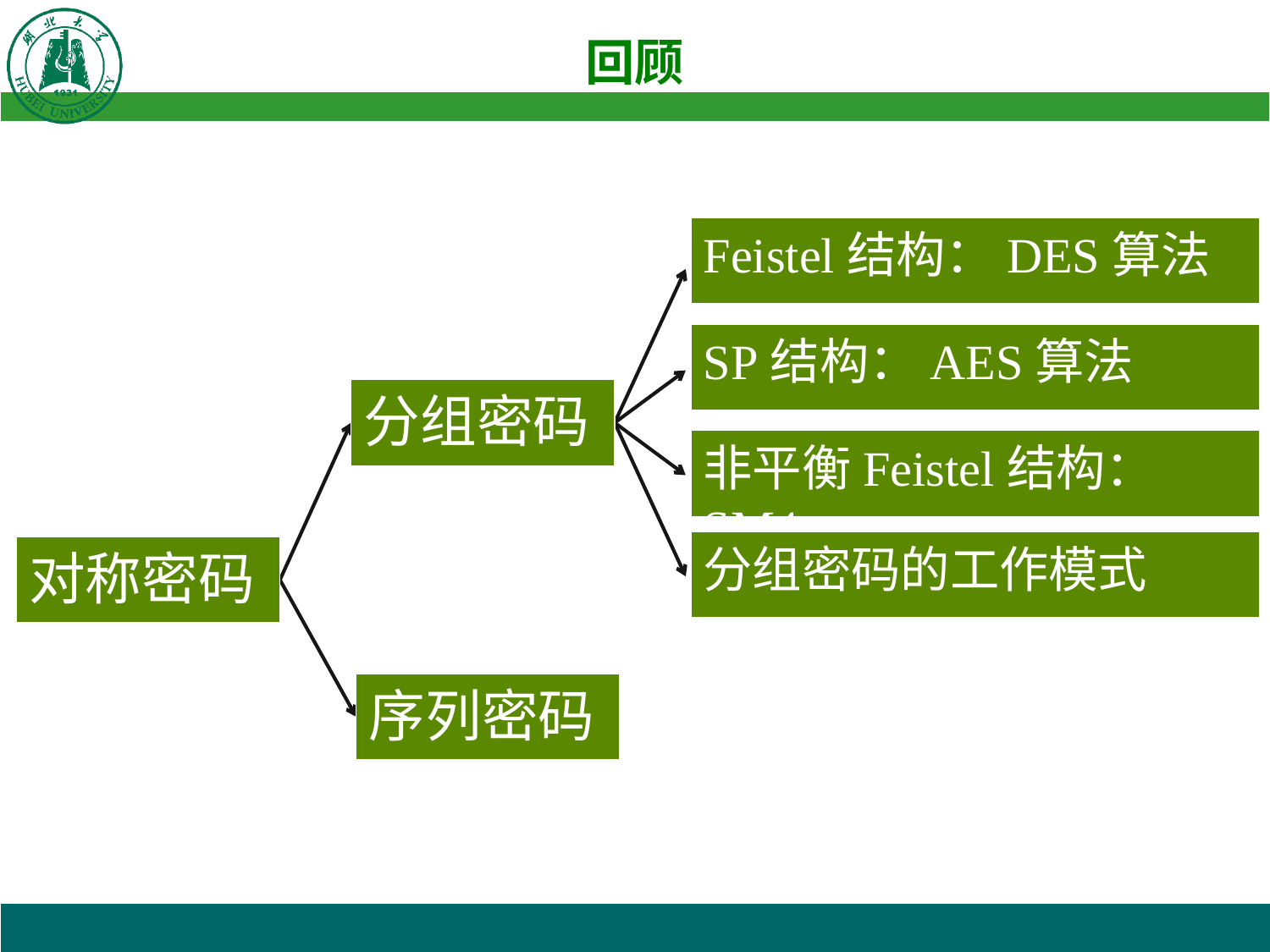

Feistel结构：DES算法
SP结构：AES算法
分组密码
非平衡Feistel结构：SM4
分组密码的工作模式
对称密码
序列密码